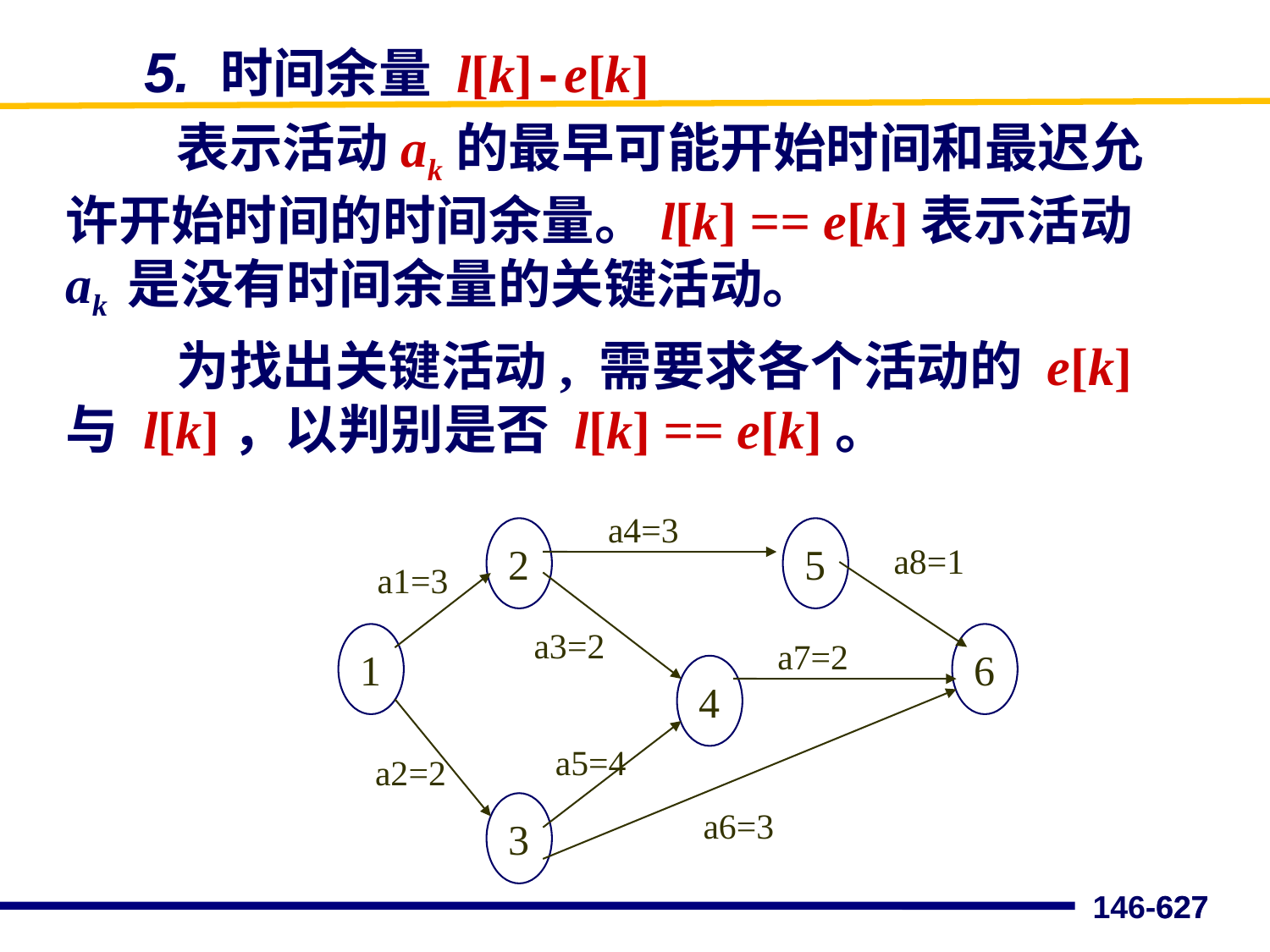

5. 时间余量 l[k]-e[k]
表示活动ak的最早可能开始时间和最迟允许开始时间的时间余量。l[k] == e[k]表示活动 ak 是没有时间余量的关键活动。
为找出关键活动, 需要求各个活动的 e[k] 与 l[k]，以判别是否 l[k] == e[k]。
a4=3
2
5
a8=1
a1=3

a3=2
1
6
a7=2
4

a5=4
a2=2
3
a6=3
627
146-627